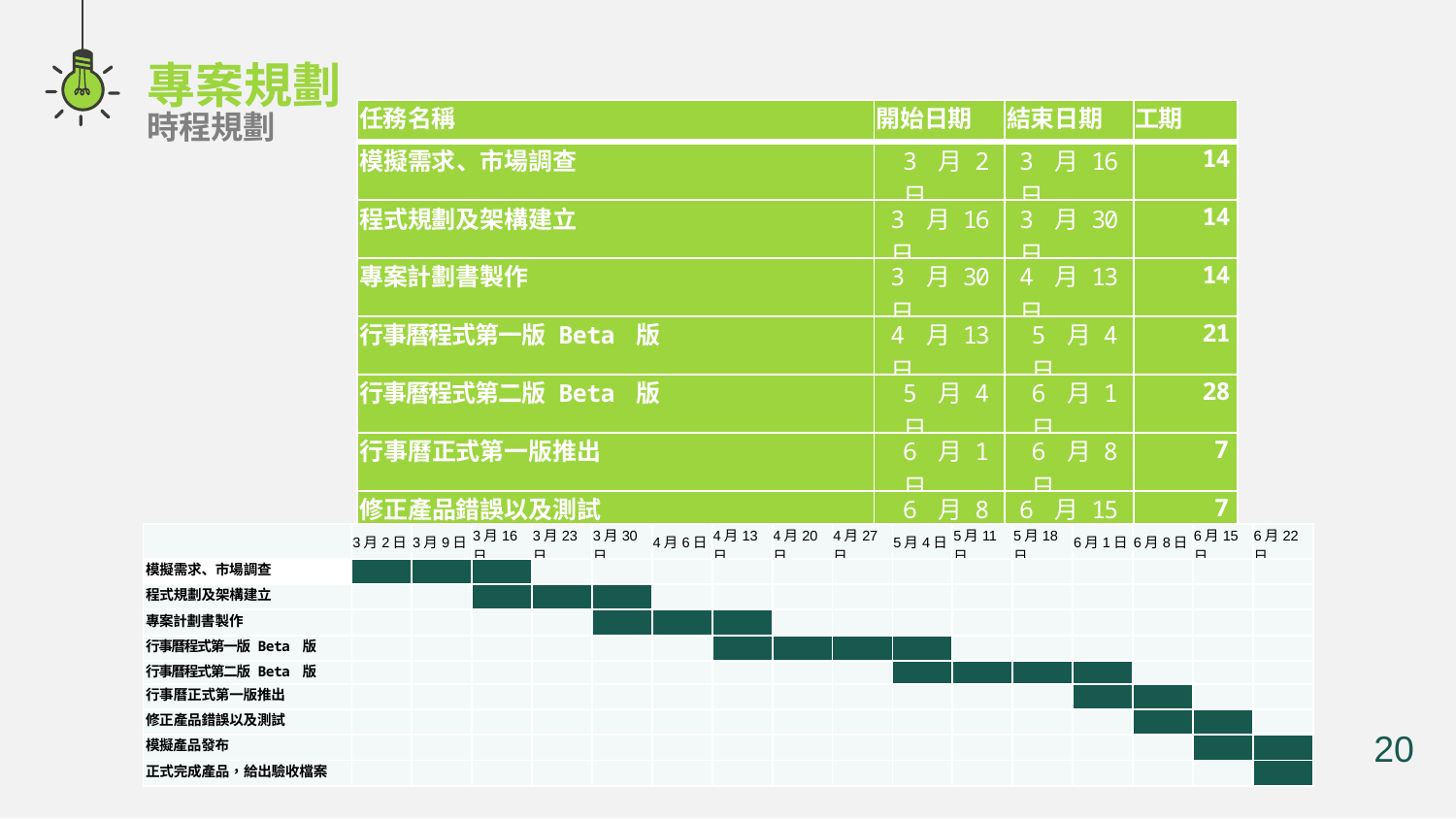

專案規劃
時程規劃
| 任務名稱 | 開始日期 | 結束日期 | 工期 |
| --- | --- | --- | --- |
| 模擬需求、市場調查 | 3 月 2 日 | 3 月 16 日 | 14 |
| 程式規劃及架構建立 | 3 月 16 日 | 3 月 30 日 | 14 |
| 專案計劃書製作 | 3 月 30 日 | 4 月 13 日 | 14 |
| 行事曆程式第一版 Beta 版 | 4 月 13 日 | 5 月 4 日 | 21 |
| 行事曆程式第二版 Beta 版 | 5 月 4 日 | 6 月 1 日 | 28 |
| 行事曆正式第一版推出 | 6 月 1 日 | 6 月 8 日 | 7 |
| 修正產品錯誤以及測試 | 6 月 8 日 | 6 月 15 日 | 7 |
| 模擬產品發布 | 6 月 15 日 | 6 月 22 日 | 7 |
| 正式完成產品，給出驗收檔案 | 6 月 22 日 | 6 月 22 日 | 0 |
|  | 3月2日 | 3月9日 | 3月16日 | 3月23日 | 3月30日 | 4月6日 | 4月13日 | 4月20日 | 4月27日 | 5月4日 | 5月11日 | 5月18日 | 6月1日 | 6月8日 | 6月15日 | 6月22日 |
| --- | --- | --- | --- | --- | --- | --- | --- | --- | --- | --- | --- | --- | --- | --- | --- | --- |
| 模擬需求、市場調查 |  |  |  |  |  |  |  |  |  |  |  |  |  |  |  |  |
| 程式規劃及架構建立 |  |  |  |  |  |  |  |  |  |  |  |  |  |  |  |  |
| 專案計劃書製作 |  |  |  |  |  |  |  |  |  |  |  |  |  |  |  |  |
| 行事曆程式第一版 Beta 版 |  |  |  |  |  |  |  |  |  |  |  |  |  |  |  |  |
| 行事曆程式第二版 Beta 版 |  |  |  |  |  |  |  |  |  |  |  |  |  |  |  |  |
| 行事曆正式第一版推出 |  |  |  |  |  |  |  |  |  |  |  |  |  |  |  |  |
| 修正產品錯誤以及測試 |  |  |  |  |  |  |  |  |  |  |  |  |  |  |  |  |
| 模擬產品發布 |  |  |  |  |  |  |  |  |  |  |  |  |  |  |  |  |
| 正式完成產品，給出驗收檔案 |  |  |  |  |  |  |  |  |  |  |  |  |  |  |  |  |
20